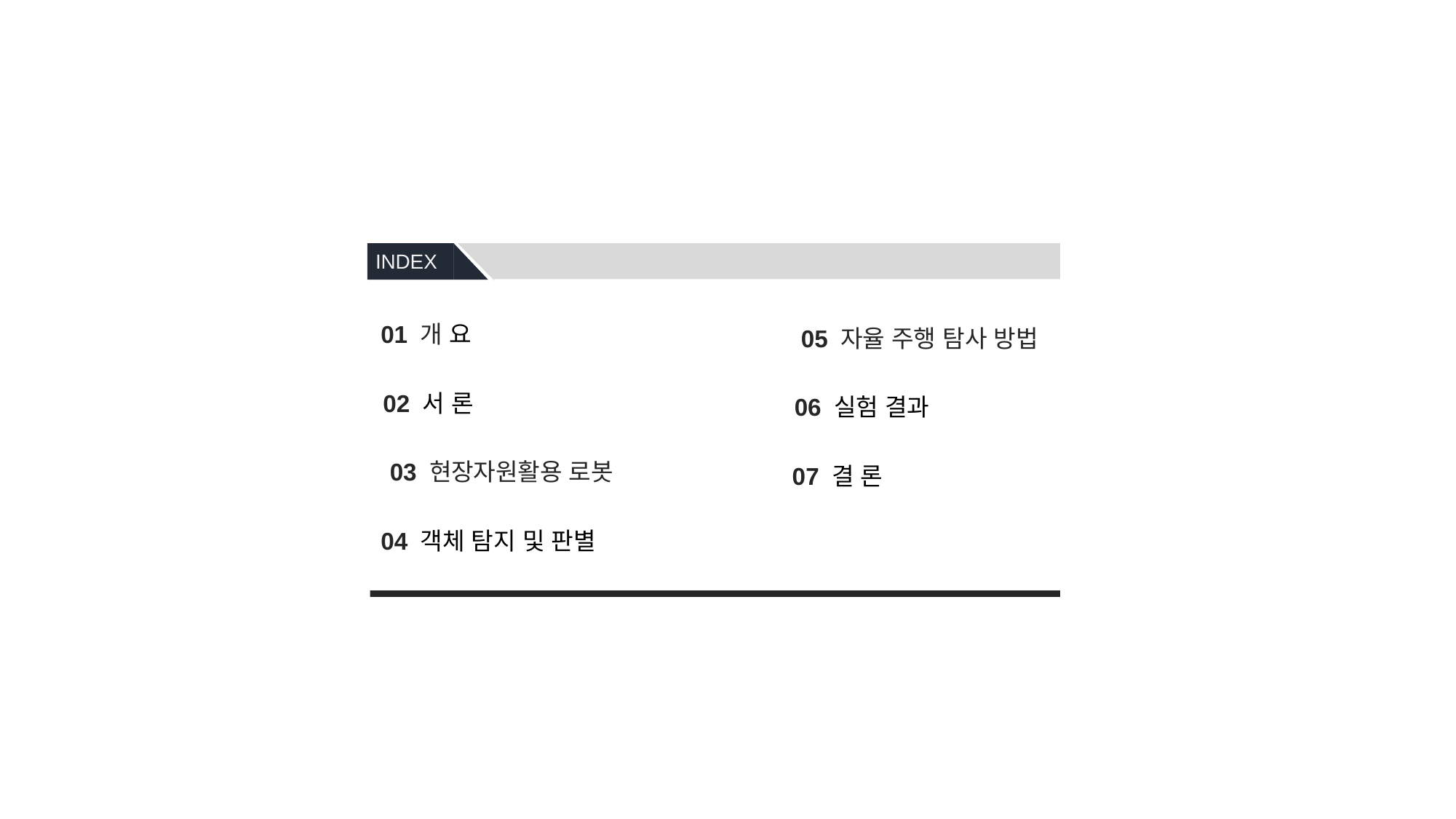

INDEX

01 개 요
05 자율 주행 탐사 방법
02 서 론
06 실험 결과
03 현장자원활용 로봇
07 결 론
04 객체 탐지 및 판별